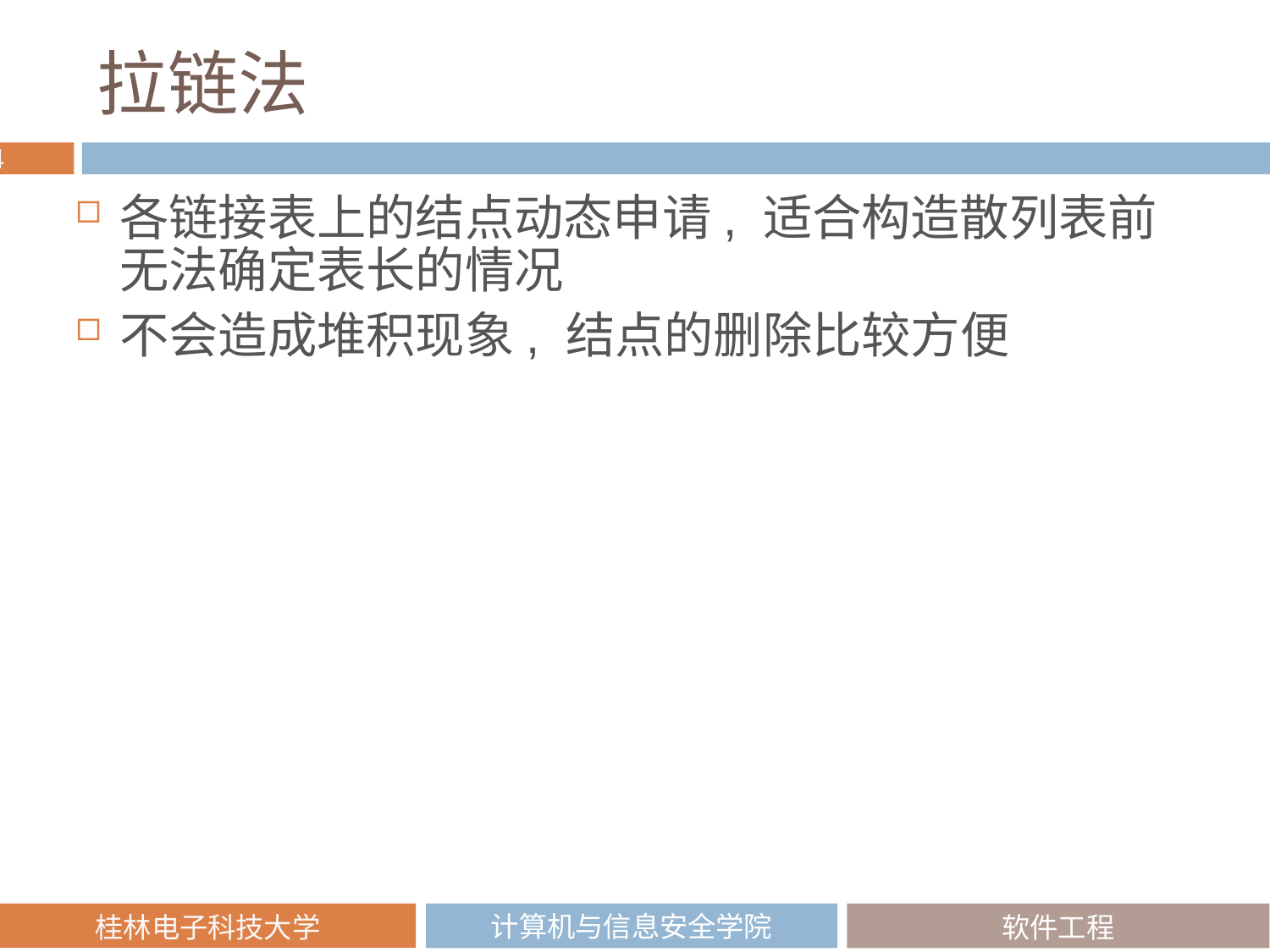

# 拉链法
各链接表上的结点动态申请, 适合构造散列表前无法确定表长的情况
不会造成堆积现象, 结点的删除比较方便